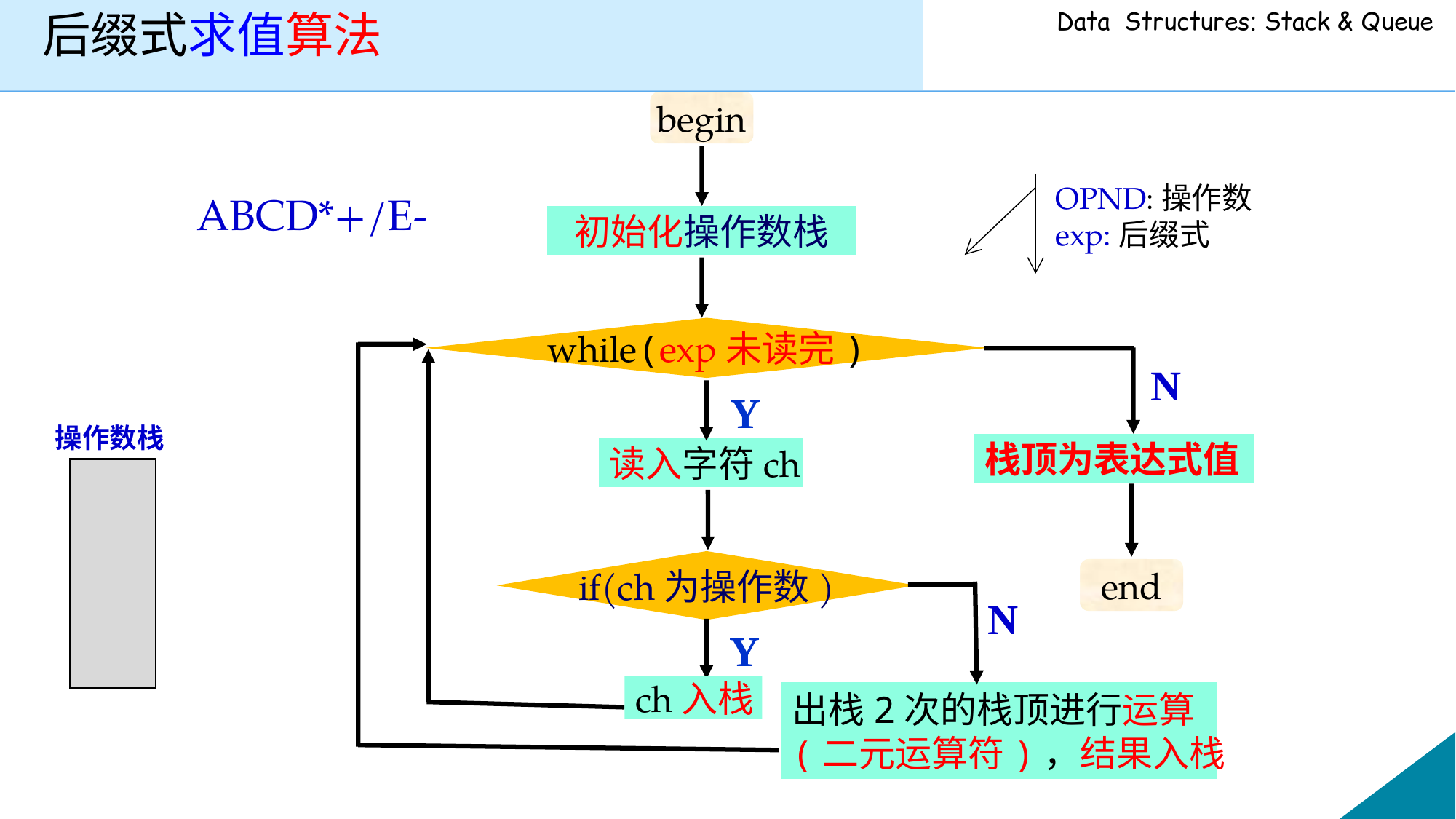

# 后缀式求值算法
begin

OPND:操作数
exp:后缀式
ABCD*+/E-
初始化操作数栈

while(exp未读完)

N

Y
操作数栈
栈顶为表达式值
读入字符ch

if(ch为操作数)
end

N
Y

ch入栈
出栈2次的栈顶进行运算
(二元运算符)，结果入栈